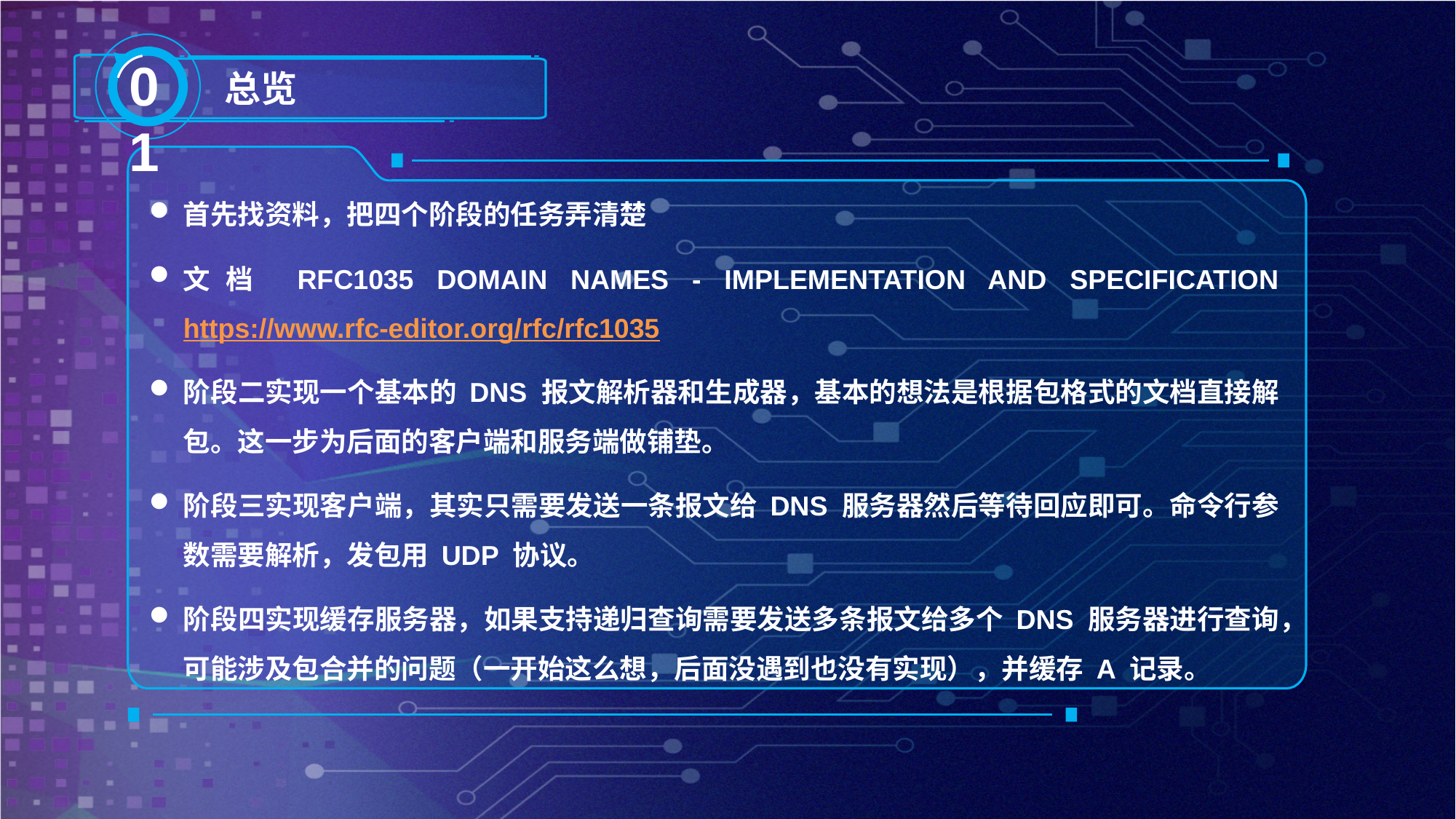

01

总览

首先找资料，把四个阶段的任务弄清楚
文档 RFC1035 DOMAIN NAMES - IMPLEMENTATION AND SPECIFICATION https://www.rfc-editor.org/rfc/rfc1035
阶段二实现一个基本的 DNS 报文解析器和生成器，基本的想法是根据包格式的文档直接解包。这一步为后面的客户端和服务端做铺垫。
阶段三实现客户端，其实只需要发送一条报文给 DNS 服务器然后等待回应即可。命令行参数需要解析，发包用 UDP 协议。
阶段四实现缓存服务器，如果支持递归查询需要发送多条报文给多个 DNS 服务器进行查询，可能涉及包合并的问题（一开始这么想，后面没遇到也没有实现），并缓存 A 记录。